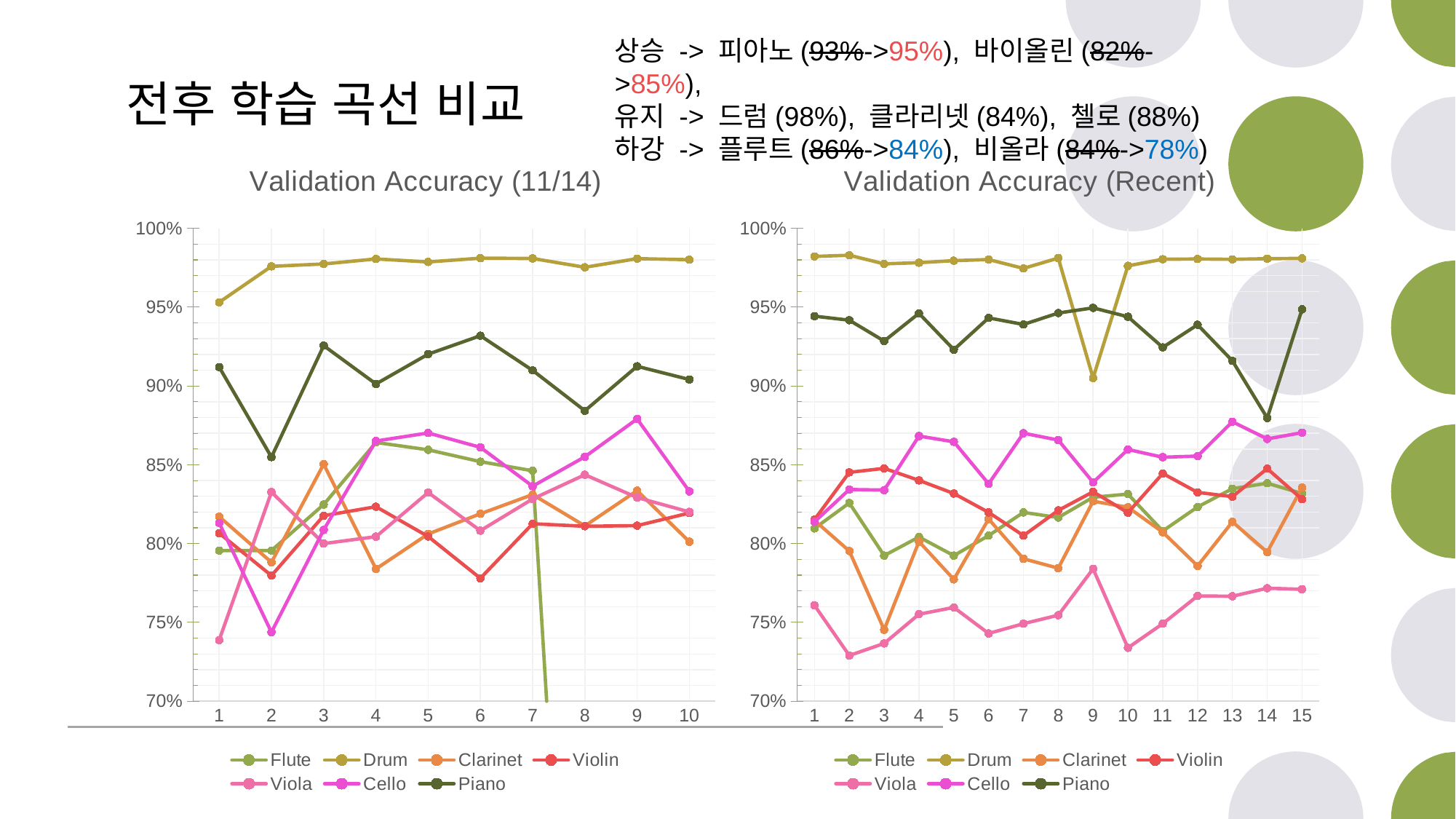

상승 -> 피아노(93%->95%), 바이올린(82%->85%),
유지 -> 드럼(98%), 클라리넷(84%), 첼로(88%)
하강 -> 플루트(86%->84%), 비올라(84%->78%)
전후 학습 곡선 비교

### Chart: Validation Accuracy (Recent)

| Category | Flute | Drum | Clarinet | Violin | Viola | Cello | Piano |
|---|---|---|---|---|---|---|---|
| 1 | 0.8096189 | 0.9822142 | 0.8147005 | 0.815245 | 0.7608 | 0.8137931 | 0.9442831 |
| 2 | 0.8257713 | 0.9829401 | 0.7952813 | 0.8451906 | 0.729 | 0.8343013 | 0.9417423 |
| 3 | 0.7923775 | 0.9774955 | 0.7453721 | 0.8477314 | 0.7366606 | 0.8339383 | 0.9284936 |
| 4 | 0.8041742 | 0.9782214 | 0.8012704 | 0.8401089 | 0.7552 | 0.8682396 | 0.946098 |
| 5 | 0.7923775 | 0.9794918 | 0.777314 | 0.8317604 | 0.7595 | 0.8646098 | 0.923049 |
| 6 | 0.8050817 | 0.9802178 | 0.815608 | 0.8197822 | 0.743 | 0.837931 | 0.9431942 |
| 7 | 0.8197822 | 0.9745917 | 0.7903811 | 0.8050817 | 0.7492 | 0.8700544 | 0.93902 |
| 8 | 0.8165154 | 0.9811525 | 0.784392 | 0.8210526 | 0.7546 | 0.8656987 | 0.9462795 |
| 9 | 0.8294011 | 0.9050817 | 0.8268603 | 0.8328494 | 0.784 | 0.8388385 | 0.9495463 |
| 10 | 0.8313975 | 0.9762225 | 0.823049 | 0.8196007 | 0.7339 | 0.8597096 | 0.9439201 |
| 11 | 0.8079855 | 0.9803993 | 0.8072595 | 0.8444646 | 0.7492 | 0.8548094 | 0.9245009 |
| 12 | 0.8232305 | 0.9805808 | 0.7858439 | 0.8324864 | 0.7668 | 0.8555354 | 0.9388385 |
| 13 | 0.8348457 | 0.9803393 | 0.8137931 | 0.8297641 | 0.7666 | 0.877314 | 0.915971 |
| 14 | 0.838294 | 0.9807623 | 0.7945554 | 0.8475499 | 0.7717 | 0.8664247 | 0.8796733 |
| 15 | 0.8317604 | 0.9809437 | 0.8355717 | 0.8281307 | 0.771 | 0.8704174 | 0.9486388 |

### Chart: Validation Accuracy (11/14)

| Category | Flute | Drum | Clarinet | Violin | Viola | Cello | Piano |
|---|---|---|---|---|---|---|---|
| 1 | 0.7956 | 0.9531 | 0.8171 | 0.8066 | 0.7388 | 0.8131 | 0.912 |
| 2 | 0.7956 | 0.9759 | 0.7881 | 0.7797 | 0.8327 | 0.7438 | 0.8549 |
| 3 | 0.8248 | 0.9774 | 0.8504 | 0.8177 | 0.8 | 0.8087 | 0.9256 |
| 4 | 0.8642 | 0.9806 | 0.7839 | 0.8234 | 0.8044 | 0.8651 | 0.9013 |
| 5 | 0.8595 | 0.9787 | 0.8061 | 0.8045 | 0.8324 | 0.8702 | 0.9202 |
| 6 | 0.852 | 0.9811 | 0.8189 | 0.778 | 0.8082 | 0.8611 | 0.9319 |
| 7 | 0.8462 | 0.9809 | 0.8311 | 0.8126 | 0.8283 | 0.8364 | 0.9099 |
| 8 | 0.3017 | 0.9753 | 0.8112 | 0.811 | 0.8437 | 0.8551 | 0.8843 |
| 9 | 0.3017 | 0.9808 | 0.8336 | 0.8114 | 0.8292 | 0.8791 | 0.9125 |
| 10 | 0.3017 | 0.9801 | 0.8012 | 0.8194 | 0.8201 | 0.8331 | 0.9041 |